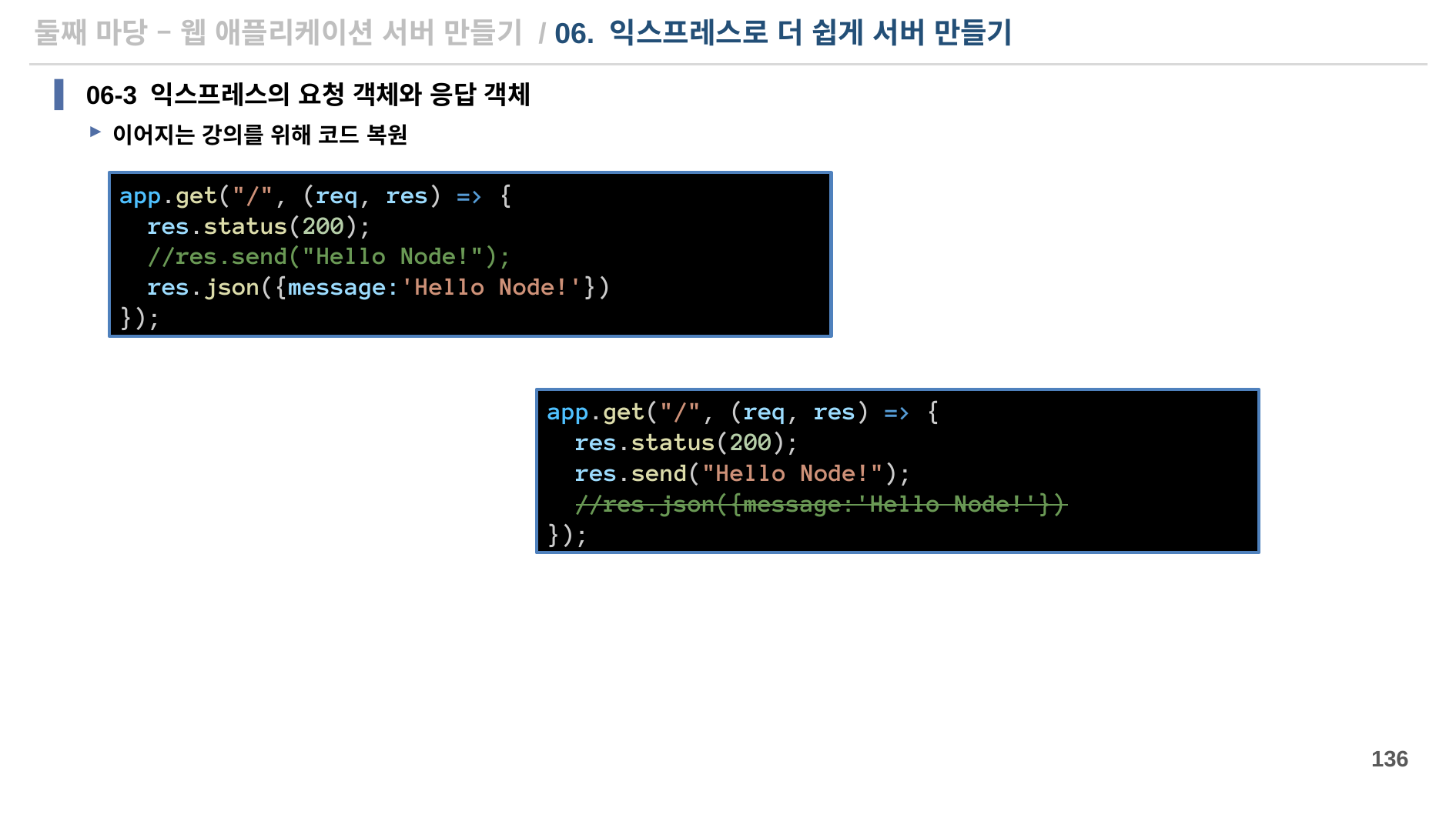

# 둘째 마당 – 웹 애플리케이션 서버 만들기 / 06. 익스프레스로 더 쉽게 서버 만들기
06-3 익스프레스의 요청 객체와 응답 객체
이어지는 강의를 위해 코드 복원

app.get("/", (req, res) => {
  res.status(200);
  //res.send("Hello Node!");
  res.json({message:'Hello Node!'})
});
app.get("/", (req, res) => {
  res.status(200);
  res.send("Hello Node!");
  //res.json({message:'Hello Node!'})
});
136